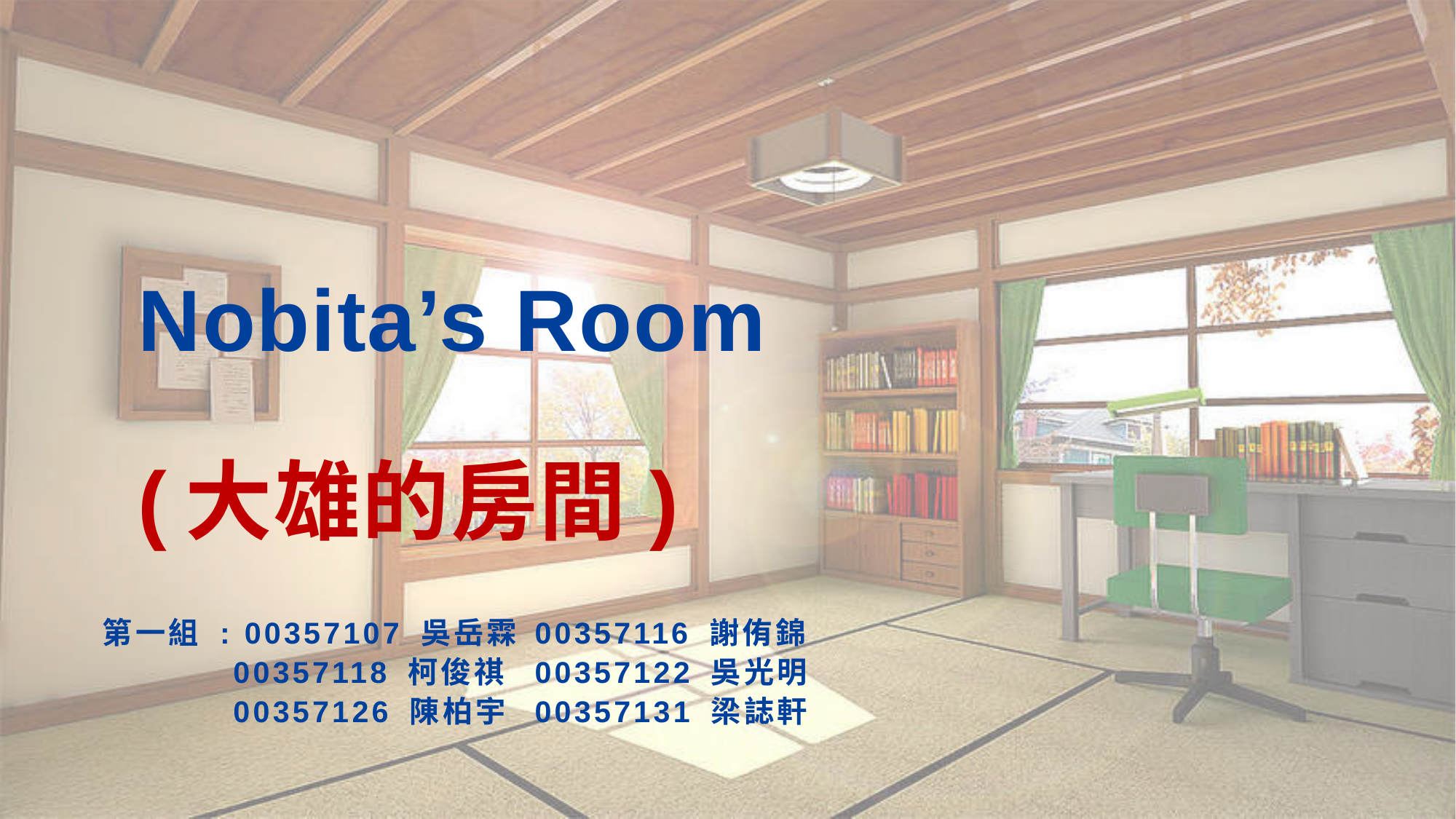

# Nobita’s Room (大雄的房間)
第一組 : 00357107 吳岳霖	00357116 謝侑錦
	  00357118 柯俊祺	00357122 吳光明
	  00357126 陳柏宇	00357131 梁誌軒